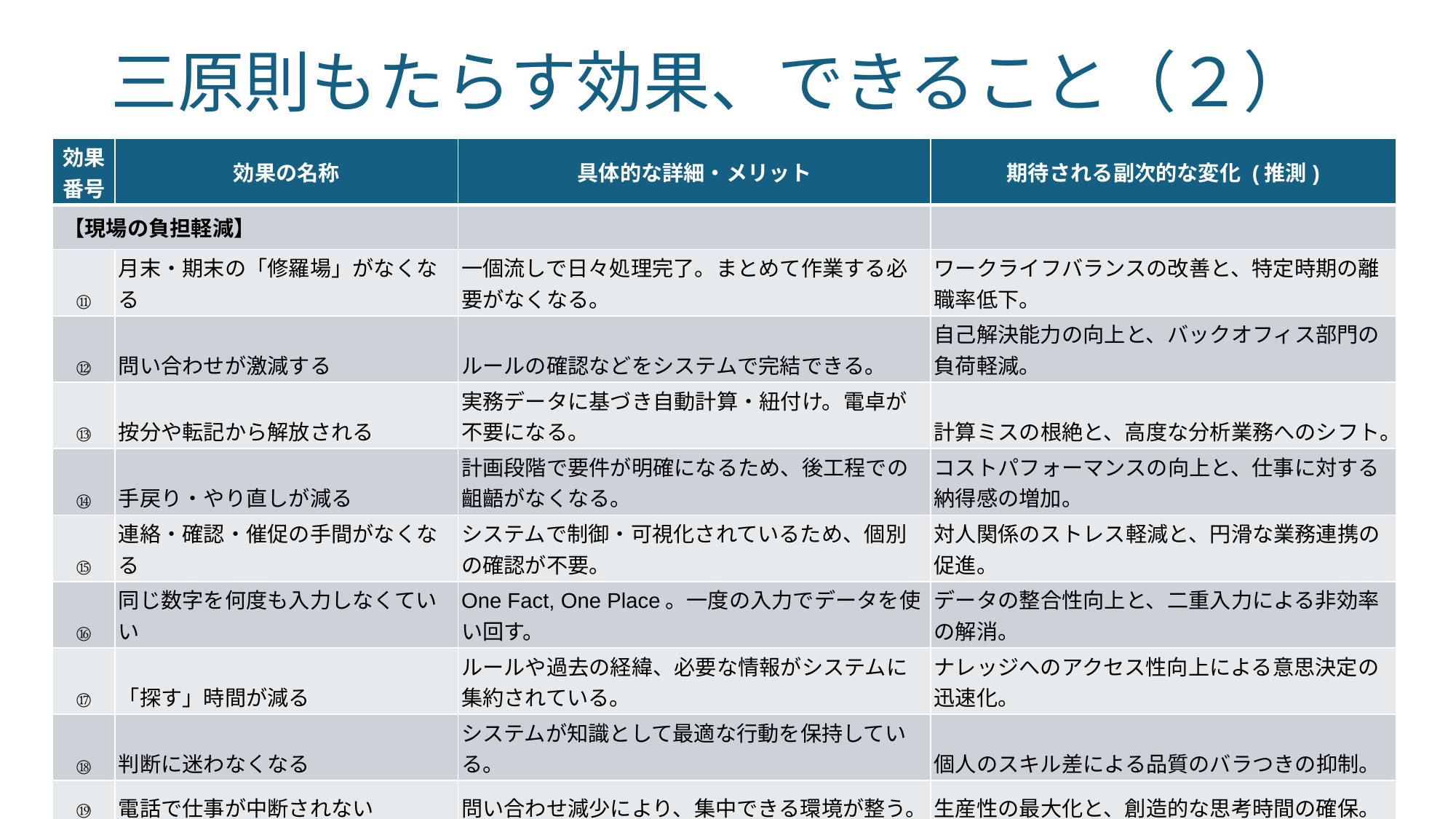

# 三原則もたらす効果、できること（２）
| 効果 番号 | 効果の名称 | 具体的な詳細・メリット | 期待される副次的な変化 (推測) |
| --- | --- | --- | --- |
| 【現場の負担軽減】 |  |  |  |
| ⑪ | 月末・期末の「修羅場」がなくなる | 一個流しで日々処理完了。まとめて作業する必要がなくなる。 | ワークライフバランスの改善と、特定時期の離職率低下。 |
| ⑫ | 問い合わせが激減する | ルールの確認などをシステムで完結できる。 | 自己解決能力の向上と、バックオフィス部門の負荷軽減。 |
| ⑬ | 按分や転記から解放される | 実務データに基づき自動計算・紐付け。電卓が不要になる。 | 計算ミスの根絶と、高度な分析業務へのシフト。 |
| ⑭ | 手戻り・やり直しが減る | 計画段階で要件が明確になるため、後工程での齟齬がなくなる。 | コストパフォーマンスの向上と、仕事に対する納得感の増加。 |
| ⑮ | 連絡・確認・催促の手間がなくなる | システムで制御・可視化されているため、個別の確認が不要。 | 対人関係のストレス軽減と、円滑な業務連携の促進。 |
| ⑯ | 同じ数字を何度も入力しなくていい | One Fact, One Place。一度の入力でデータを使い回す。 | データの整合性向上と、二重入力による非効率の解消。 |
| ⑰ | 「探す」時間が減る | ルールや過去の経緯、必要な情報がシステムに集約されている。 | ナレッジへのアクセス性向上による意思決定の迅速化。 |
| ⑱ | 判断に迷わなくなる | システムが知識として最適な行動を保持している。 | 個人のスキル差による品質のバラつきの抑制。 |
| ⑲ | 電話で仕事が中断されない | 問い合わせ減少により、集中できる環境が整う。 | 生産性の最大化と、創造的な思考時間の確保。 |
| ⑳ | 紙が減る | 源流でデジタル化され、印刷・回覧・保管コストを削減。 | ペーパーレス化による環境負荷低減と保管場所の有効活用。 |
72